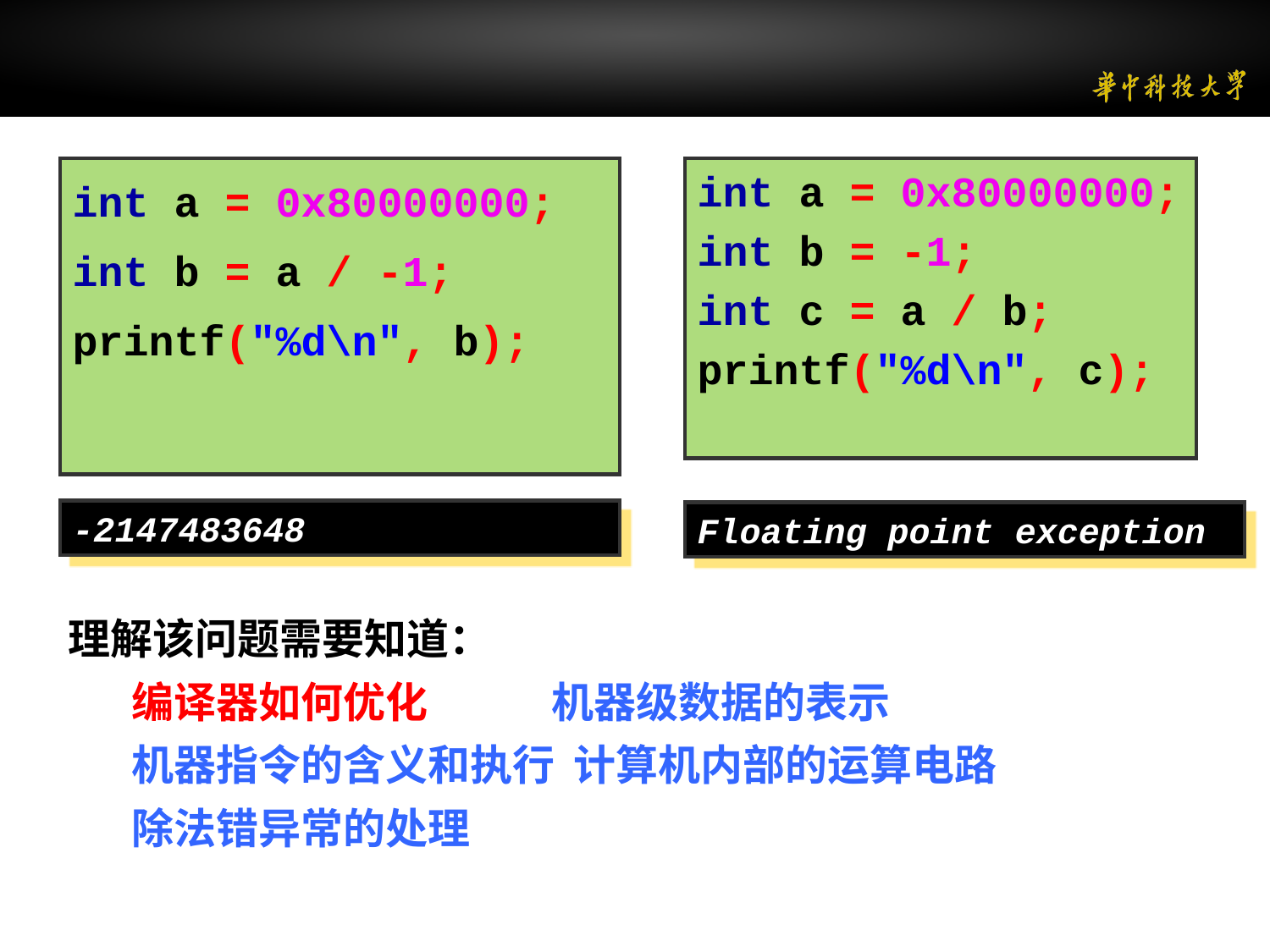

#
int a = 0x80000000;
int b = -1;
int c = a / b;
printf("%d\n", c);

int a = 0x80000000;
int b = a / -1;
printf("%d\n", b);

-2147483648
Floating point exception
理解该问题需要知道：
编译器如何优化             机器级数据的表示
机器指令的含义和执行  计算机内部的运算电路
除法错异常的处理